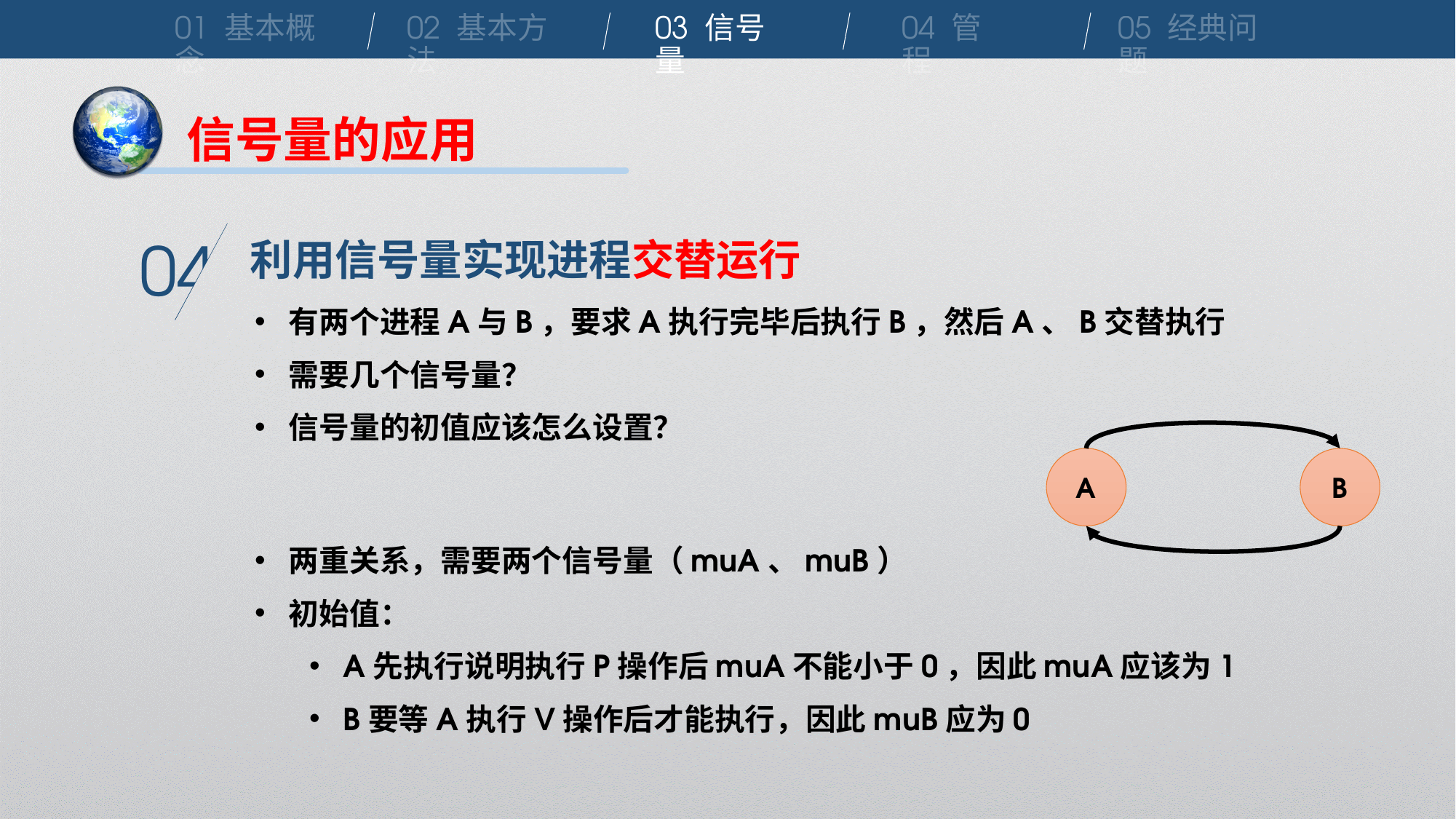

01 基本概念
02 基本方法
03 信号量
04 管程
05 经典问题
信号量的应用
利用信号量实现进程交替运行

04
有两个进程A与B，要求A执行完毕后执行B，然后A、B交替执行
需要几个信号量？
信号量的初值应该怎么设置？
A
B
两重关系，需要两个信号量（muA、muB）
初始值：
A先执行说明执行P操作后muA不能小于0，因此muA应该为1
B要等A执行V操作后才能执行，因此muB应为0